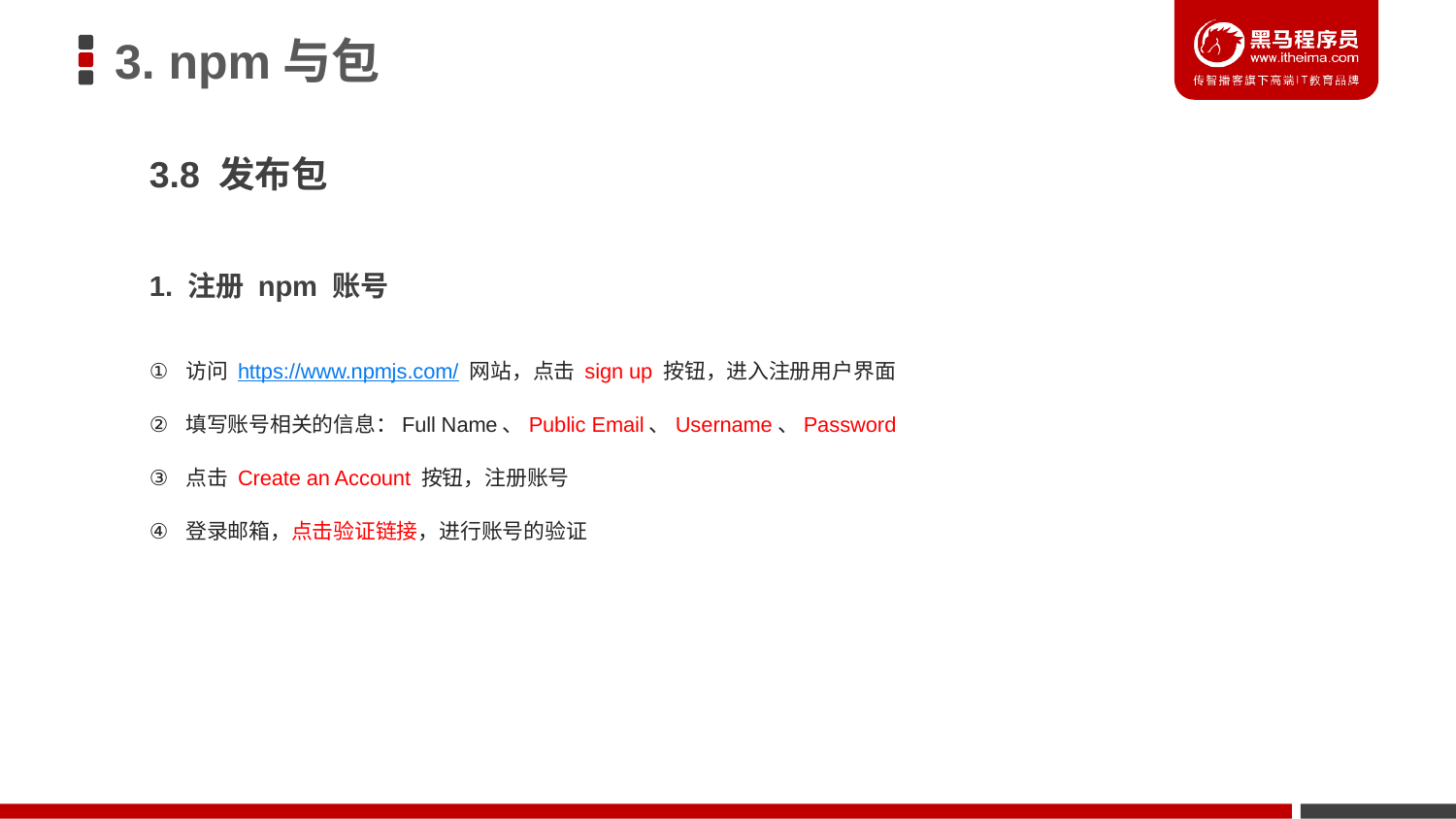

# 3. npm与包
3.8 发布包
1. 注册 npm 账号
访问 https://www.npmjs.com/ 网站，点击 sign up 按钮，进入注册用户界面
填写账号相关的信息：Full Name、Public Email、Username、Password
点击 Create an Account 按钮，注册账号
登录邮箱，点击验证链接，进行账号的验证